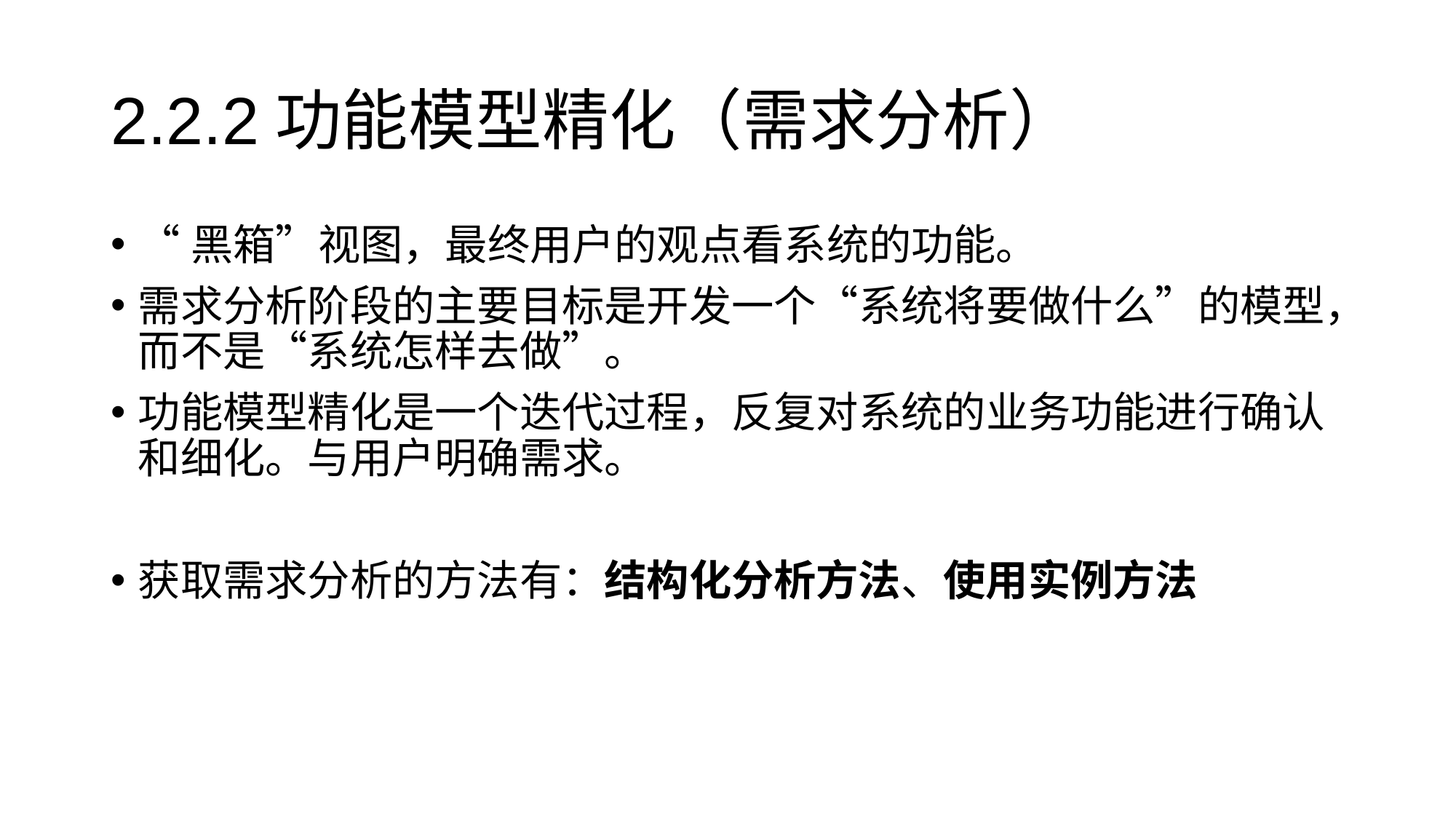

# 2.2.2功能模型精化（需求分析）
“黑箱”视图，最终用户的观点看系统的功能。
需求分析阶段的主要目标是开发一个“系统将要做什么”的模型，而不是“系统怎样去做”。
功能模型精化是一个迭代过程，反复对系统的业务功能进行确认和细化。与用户明确需求。

获取需求分析的方法有：结构化分析方法、使用实例方法